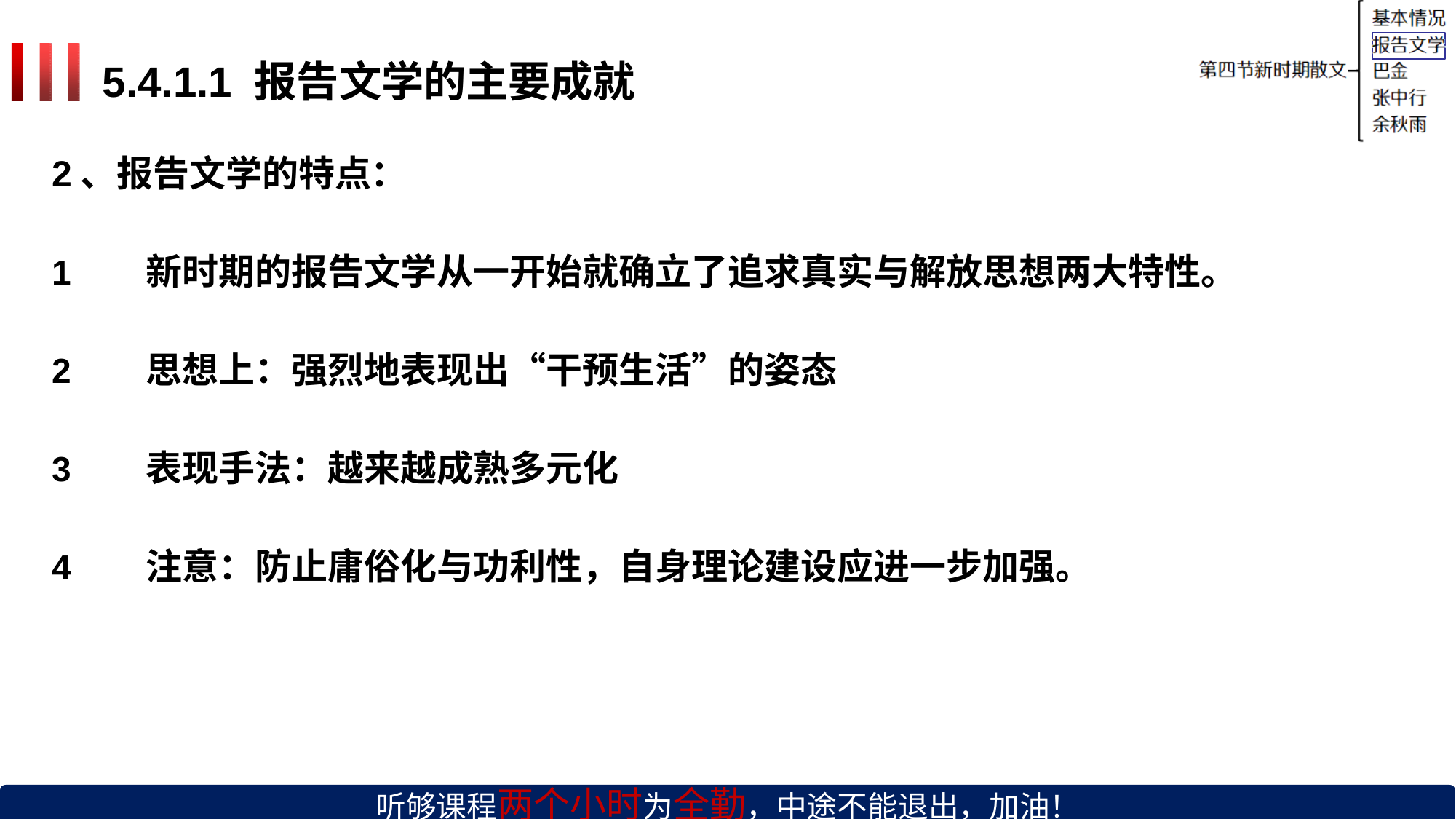

# 5.4.1.1 报告文学的主要成就
2、报告文学的特点：

新时期的报告文学从一开始就确立了追求真实与解放思想两大特性。

思想上：强烈地表现出“干预生活”的姿态

表现手法：越来越成熟多元化

注意：防止庸俗化与功利性，自身理论建设应进一步加强。

听够课程两个小时为全勤，中途不能退出，加油！